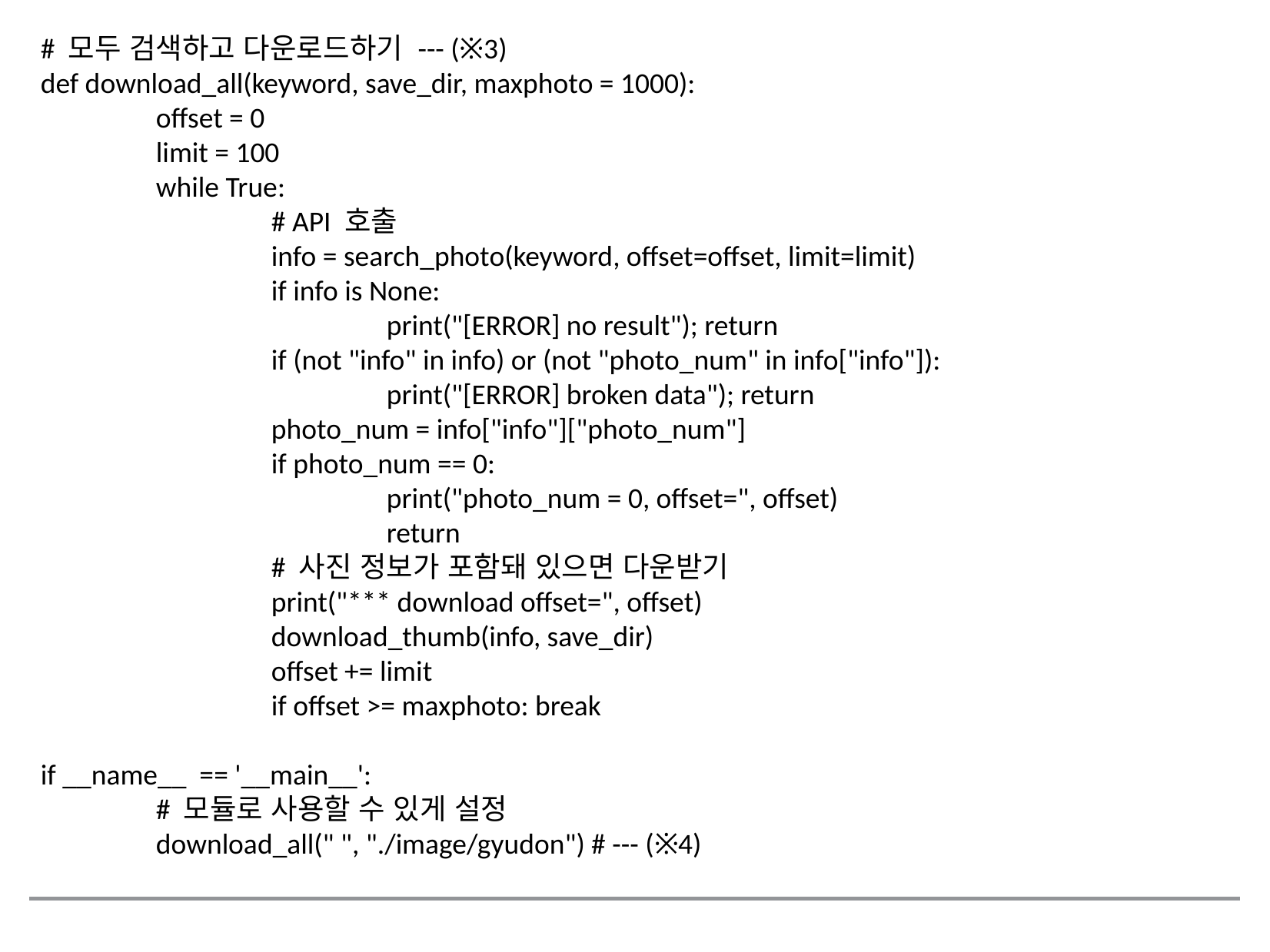

# 모두 검색하고 다운로드하기 --- (※3)
def download_all(keyword, save_dir, maxphoto = 1000):
	offset = 0
	limit = 100
	while True:
		# API 호출
		info = search_photo(keyword, offset=offset, limit=limit)
		if info is None:
			print("[ERROR] no result"); return
		if (not "info" in info) or (not "photo_num" in info["info"]):
			print("[ERROR] broken data"); return
		photo_num = info["info"]["photo_num"]
		if photo_num == 0:
			print("photo_num = 0, offset=", offset)
			return
		# 사진 정보가 포함돼 있으면 다운받기
		print("*** download offset=", offset)
		download_thumb(info, save_dir)
		offset += limit
		if offset >= maxphoto: break

if __name__  == '__main__':
	# 모듈로 사용할 수 있게 설정
	download_all(" ", "./image/gyudon") # --- (※4)